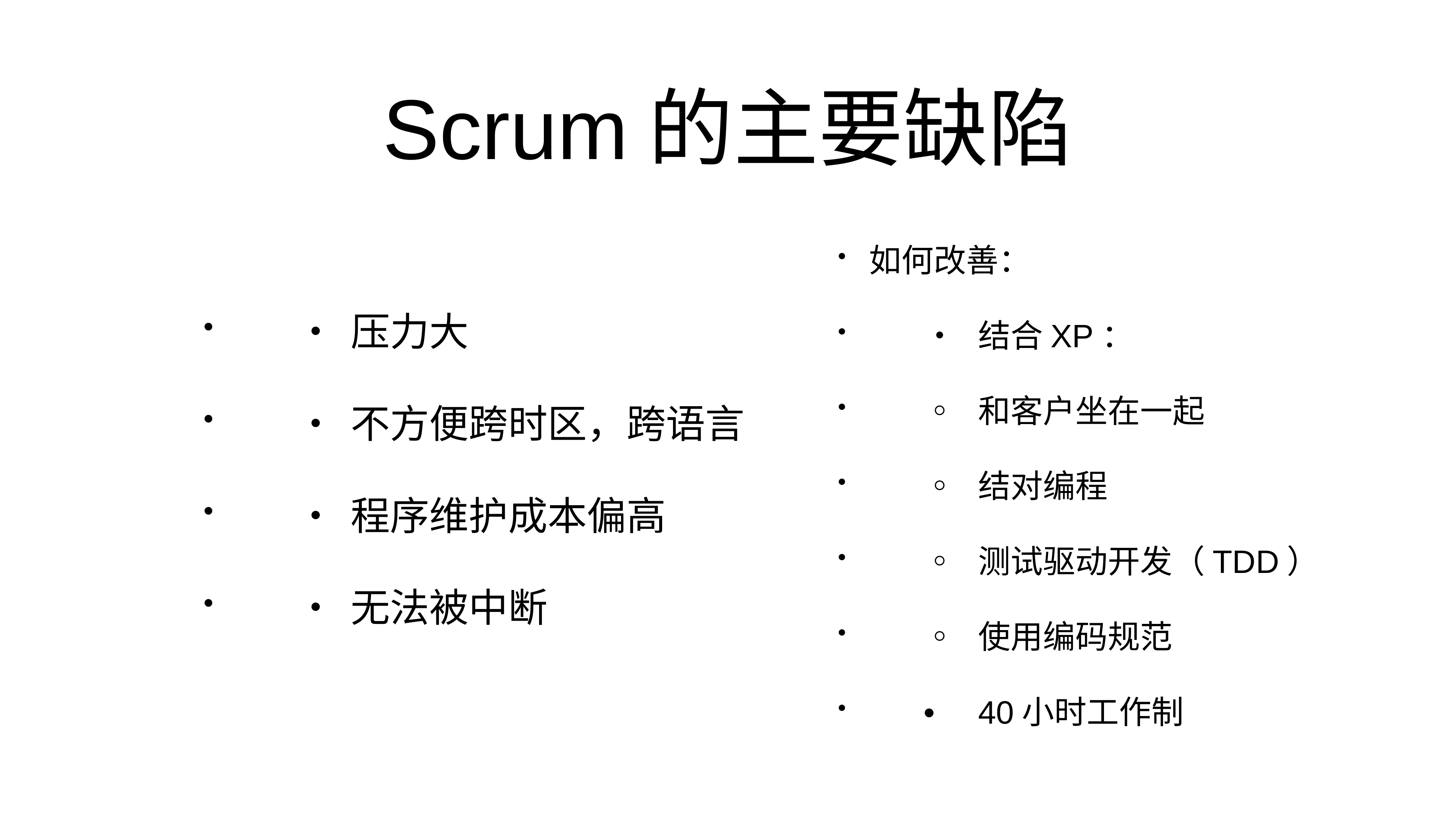

# Scrum的主要缺陷
	•	压力大
	•	不方便跨时区，跨语言
	•	程序维护成本偏高
	•	无法被中断
如何改善：
	•	结合XP：
	◦	和客户坐在一起
	◦	结对编程
	◦	测试驱动开发（TDD）
	◦	使用编码规范
	•	40小时工作制